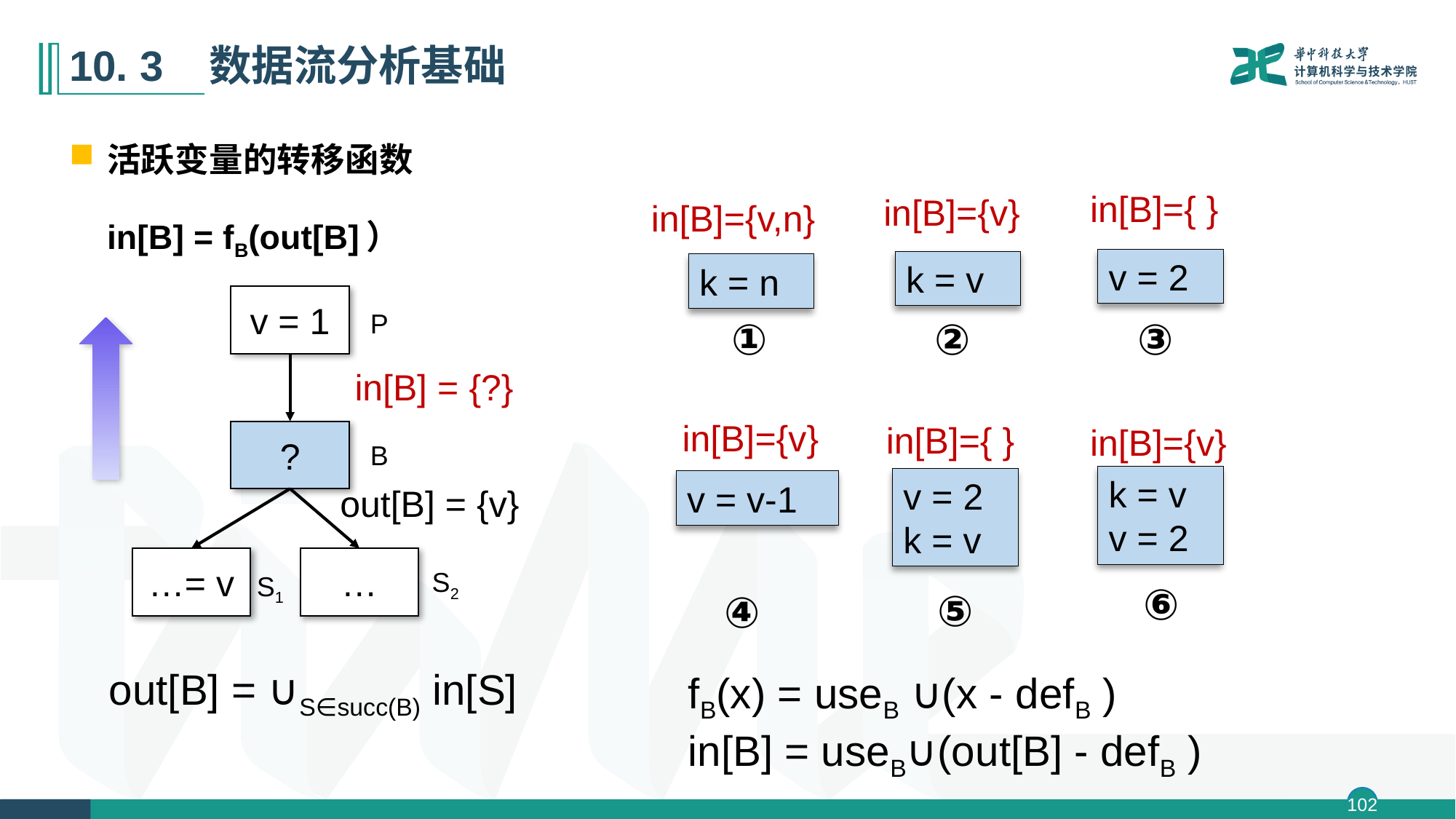

# 10. 3   数据流分析基础
活跃变量的转移函数
    in[B] = fB(out[B]）

in[B]={ }
in[B]={v}
in[B]={v,n}
v = 2
k = v
k = n
v = 1
P

?
B
…= v
…
S2
S1
①
②
③
in[B] = {?}
in[B]={v}
in[B]={ }
in[B]={v}
k = v
v = 2
v = 2
k = v
v = v-1
out[B] = {v}
⑥
⑤
④
out[B] = ∪S∈succ(B) in[S]
fB(x) = useB ∪(x - defB )
in[B] = useB∪(out[B] - defB )